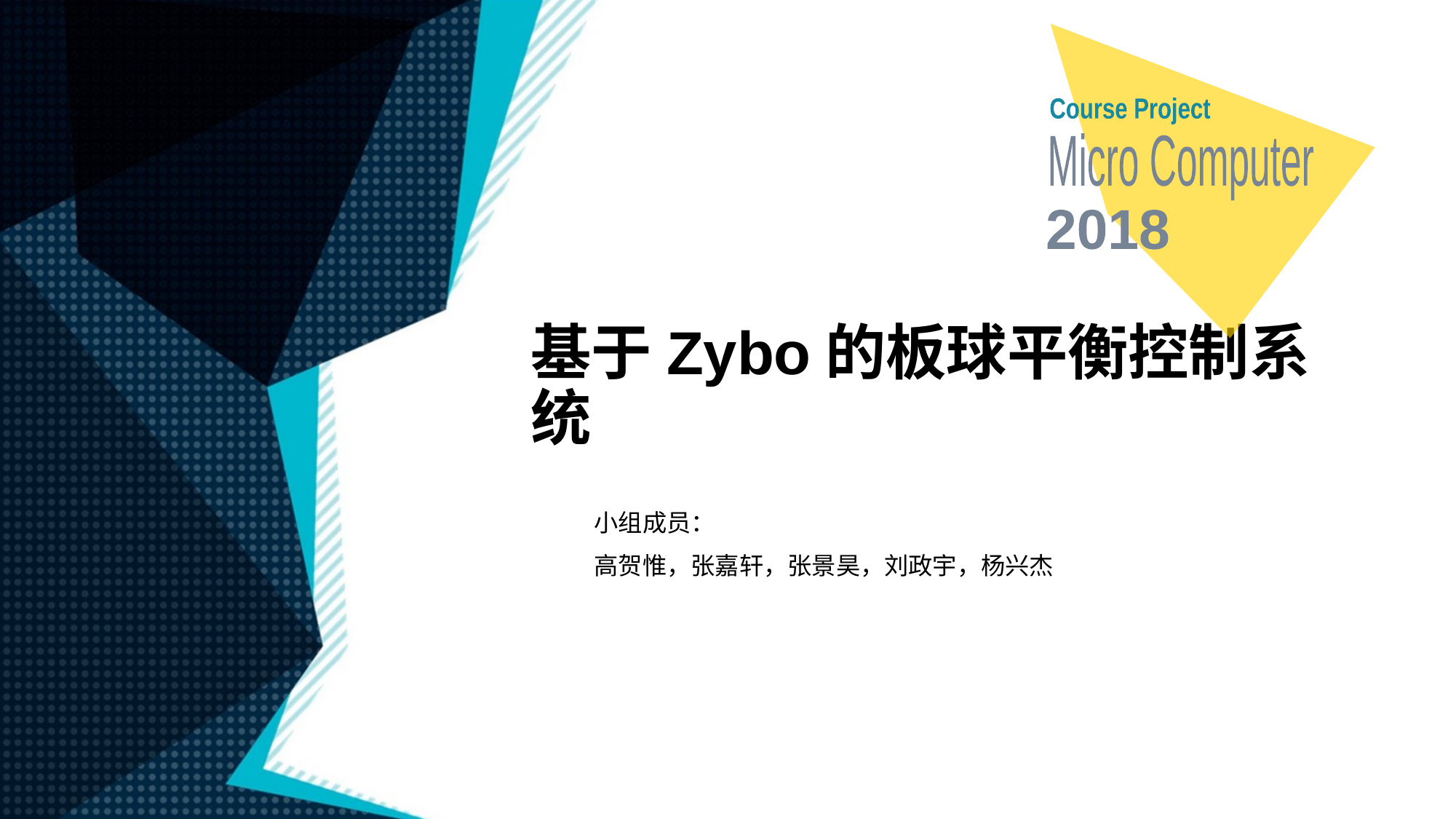

Course Project
Micro Computer
2018
# 基于Zybo的板球平衡控制系统
小组成员：
高贺惟，张嘉轩，张景昊，刘政宇，杨兴杰